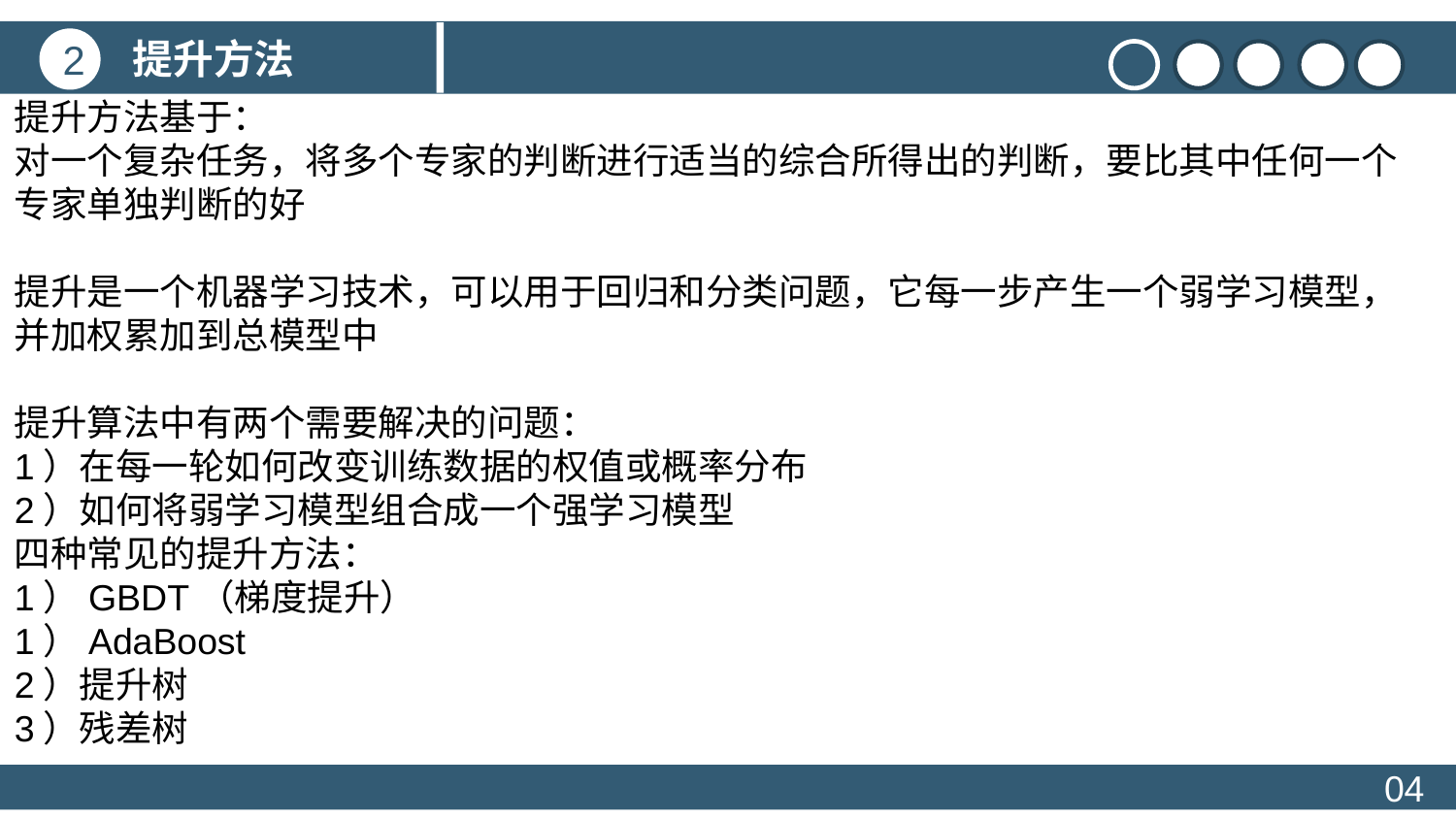

提升方法
2

提升方法基于：
对一个复杂任务，将多个专家的判断进行适当的综合所得出的判断，要比其中任何一个专家单独判断的好

提升是一个机器学习技术，可以用于回归和分类问题，它每一步产生一个弱学习模型，并加权累加到总模型中

提升算法中有两个需要解决的问题：
1）在每一轮如何改变训练数据的权值或概率分布
2）如何将弱学习模型组合成一个强学习模型
四种常见的提升方法：
1）GBDT（梯度提升）
1）AdaBoost
2）提升树
3）残差树

04